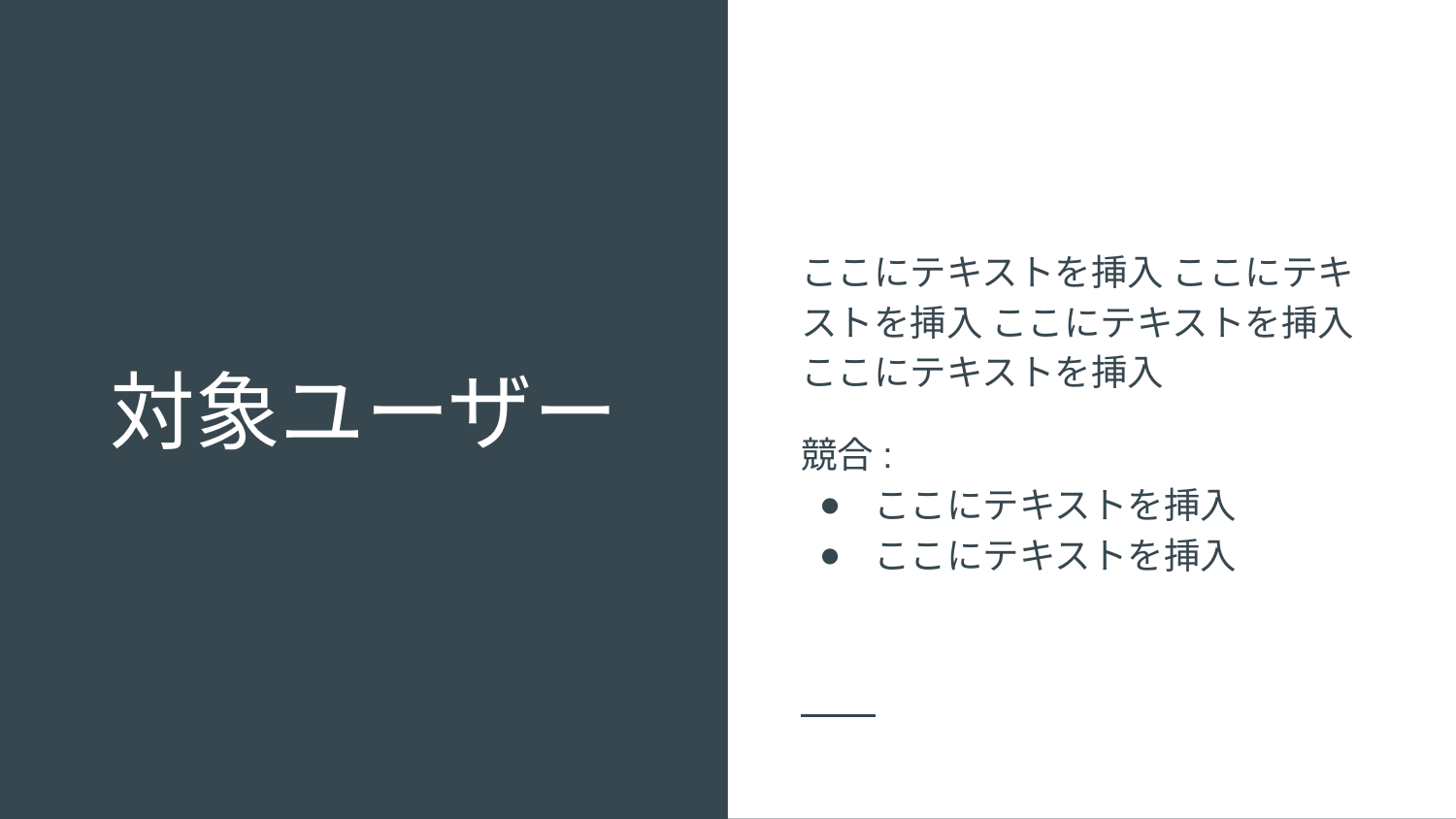

ここにテキストを挿入 ここにテキストを挿入 ここにテキストを挿入 ここにテキストを挿入
競合:
ここにテキストを挿入
ここにテキストを挿入
# 対象ユーザー